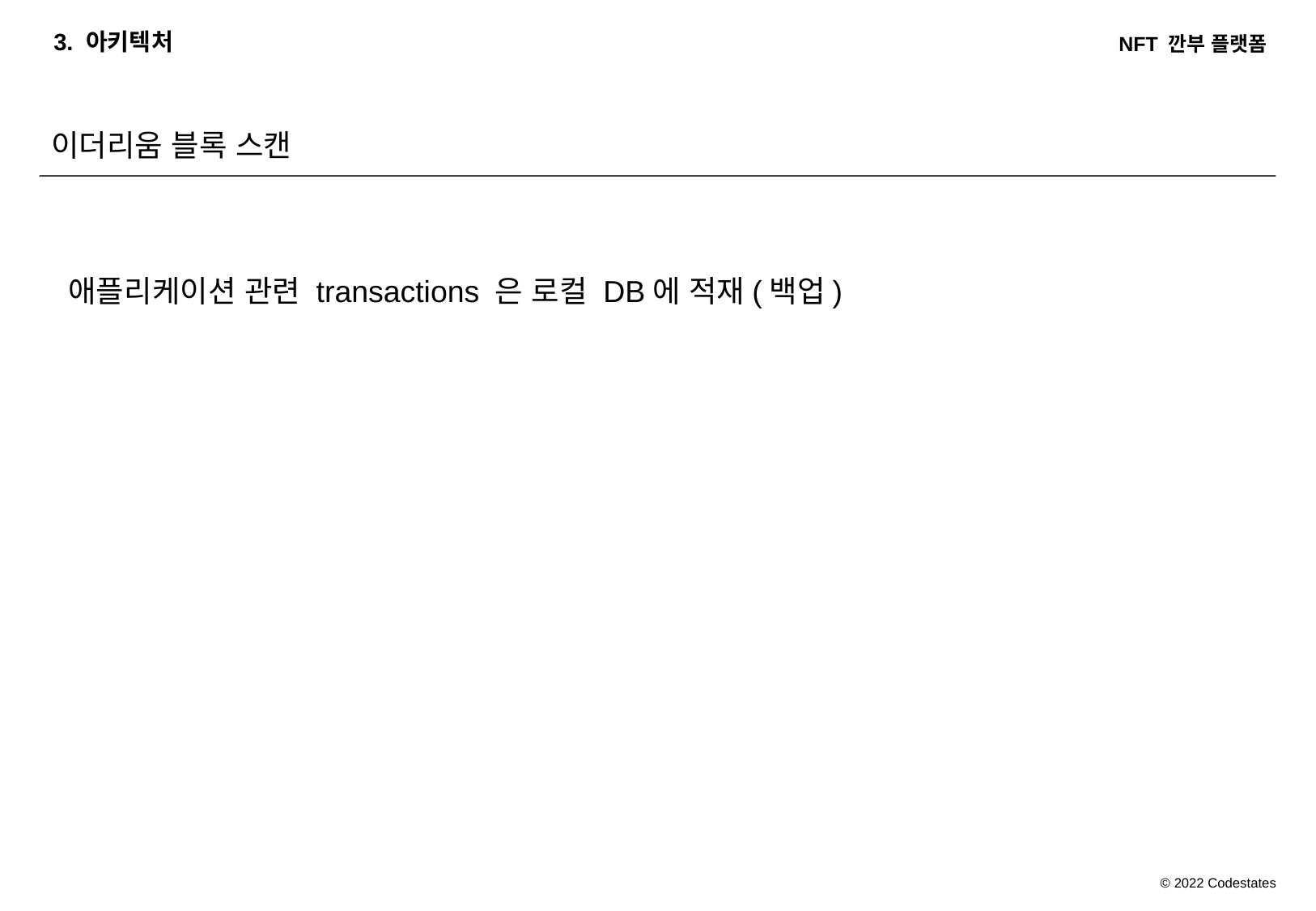

3. 아키텍처
이더리움 블록 스캔
애플리케이션 관련 transactions 은 로컬 DB에 적재(백업)